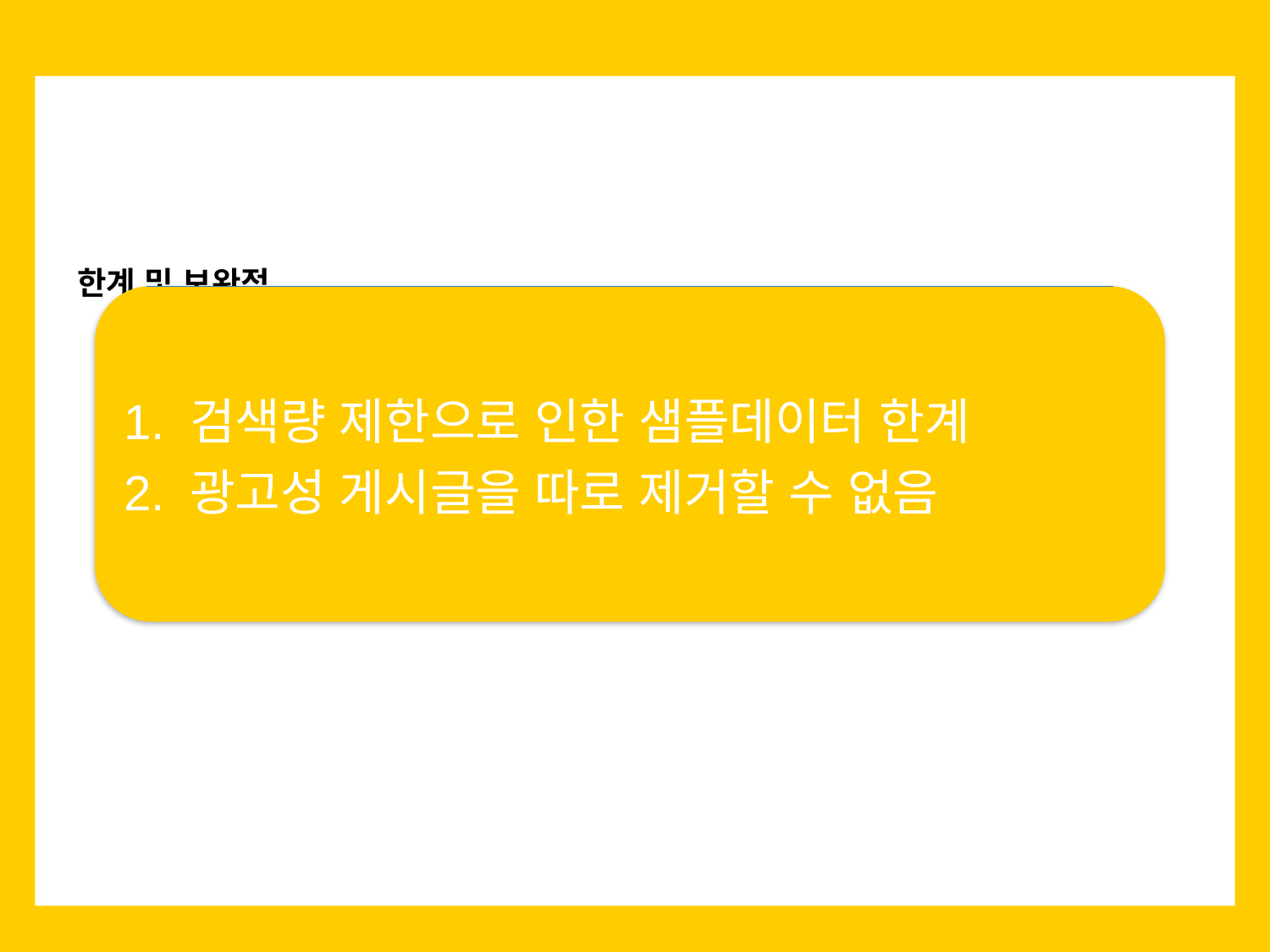

한계 및 보완점

1. 검색량 제한으로 인한 샘플데이터 한계
2. 광고성 게시글을 따로 제거할 수 없음